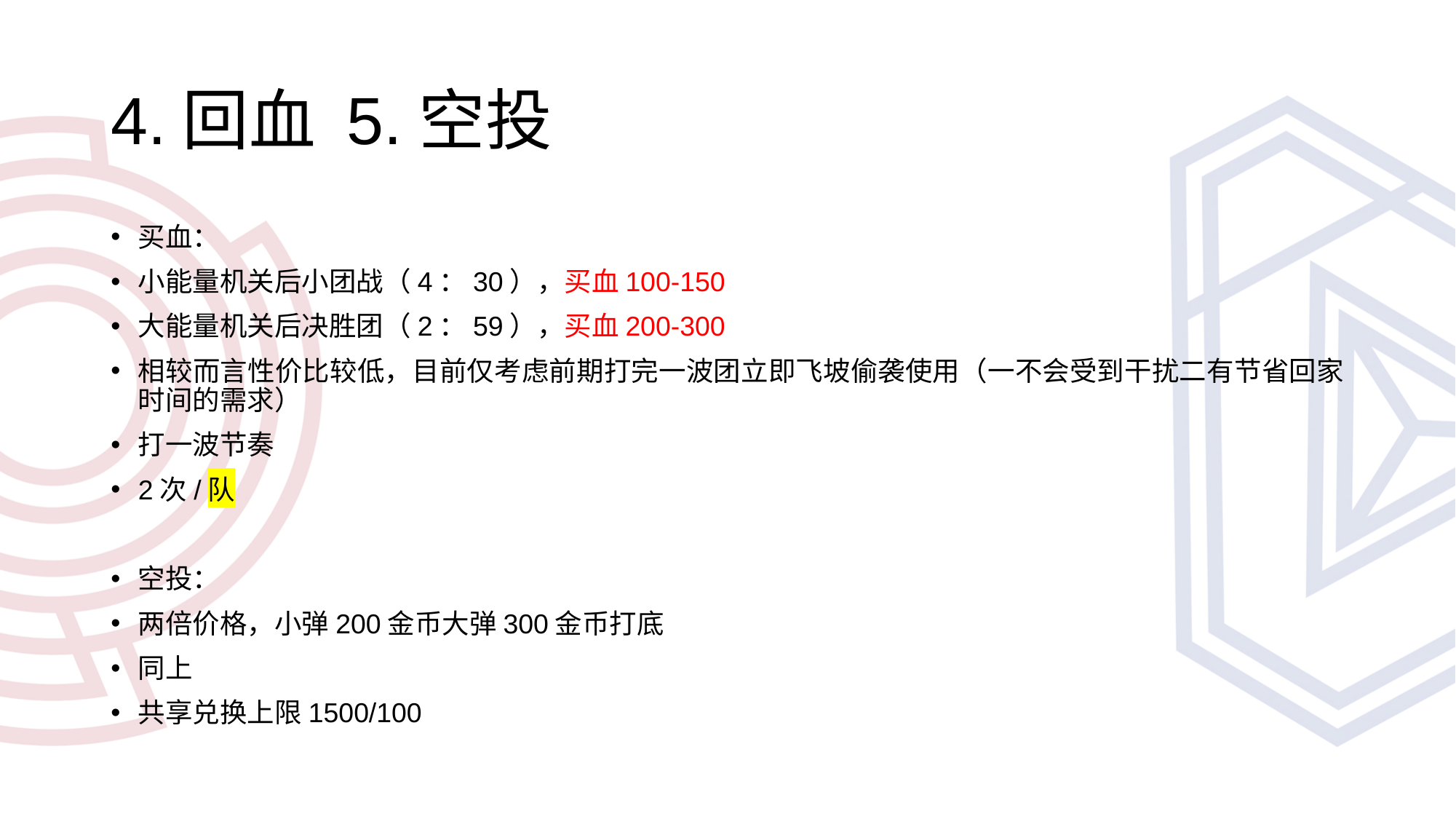

# 4.回血 5.空投
买血：
小能量机关后小团战（4：30），买血100-150
大能量机关后决胜团（2：59），买血200-300
相较而言性价比较低，目前仅考虑前期打完一波团立即飞坡偷袭使用（一不会受到干扰二有节省回家时间的需求）
打一波节奏
2次/队

空投：
两倍价格，小弹200金币大弹300金币打底
同上
共享兑换上限1500/100